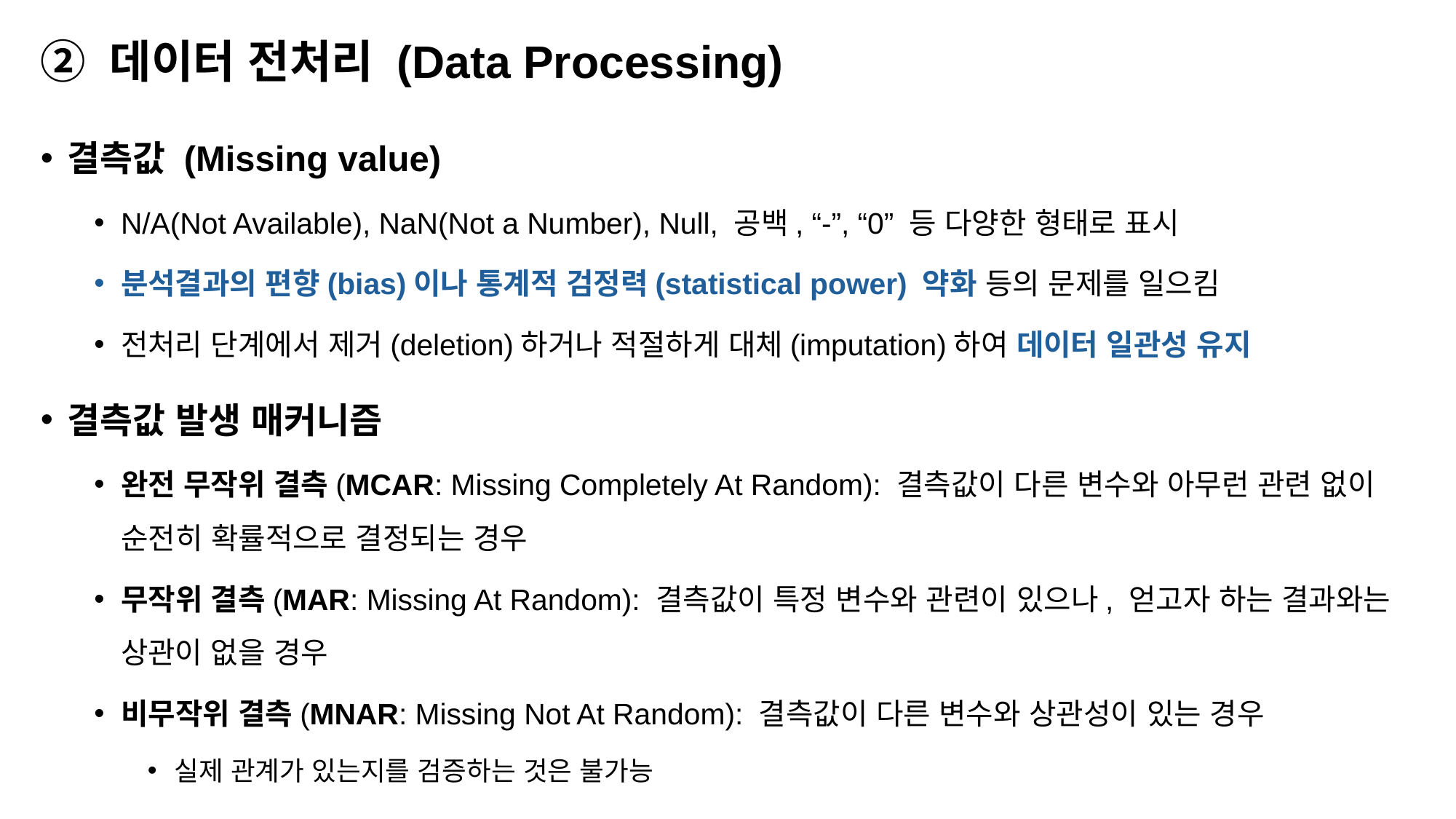

# ② 데이터 전처리 (Data Processing)
결측값 (Missing value)
N/A(Not Available), NaN(Not a Number), Null, 공백, “-”, “0” 등 다양한 형태로 표시
분석결과의 편향(bias)이나 통계적 검정력(statistical power) 약화 등의 문제를 일으킴
전처리 단계에서 제거(deletion)하거나 적절하게 대체(imputation)하여 데이터 일관성 유지
결측값 발생 매커니즘
완전 무작위 결측(MCAR: Missing Completely At Random): 결측값이 다른 변수와 아무런 관련 없이 순전히 확률적으로 결정되는 경우
무작위 결측(MAR: Missing At Random): 결측값이 특정 변수와 관련이 있으나, 얻고자 하는 결과와는 상관이 없을 경우
비무작위 결측(MNAR: Missing Not At Random): 결측값이 다른 변수와 상관성이 있는 경우
실제 관계가 있는지를 검증하는 것은 불가능